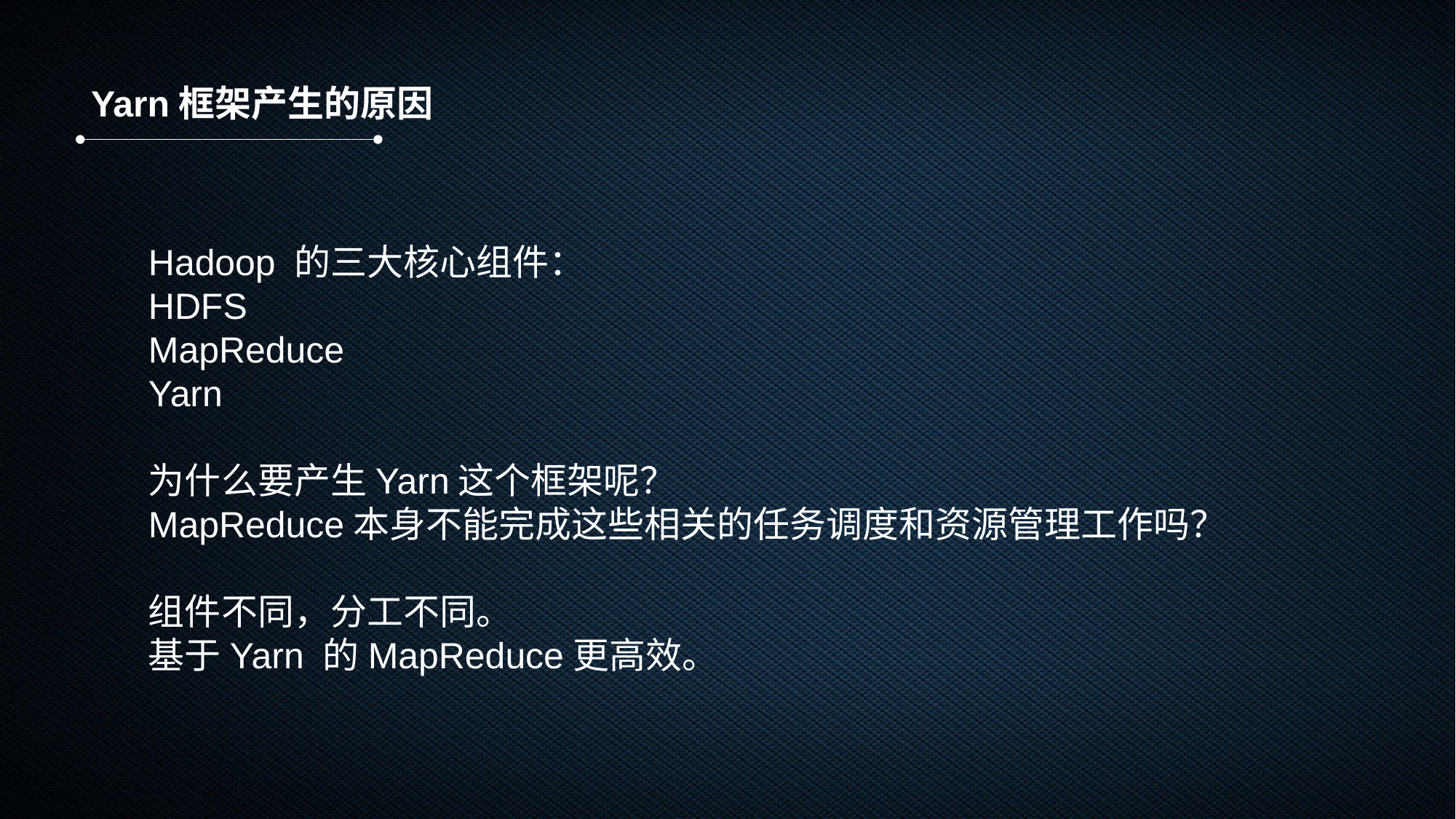

Yarn框架产生的原因
Hadoop 的三大核心组件：
HDFS
MapReduce
Yarn

为什么要产生Yarn这个框架呢？
MapReduce本身不能完成这些相关的任务调度和资源管理工作吗？

组件不同，分工不同。
基于Yarn 的MapReduce更高效。